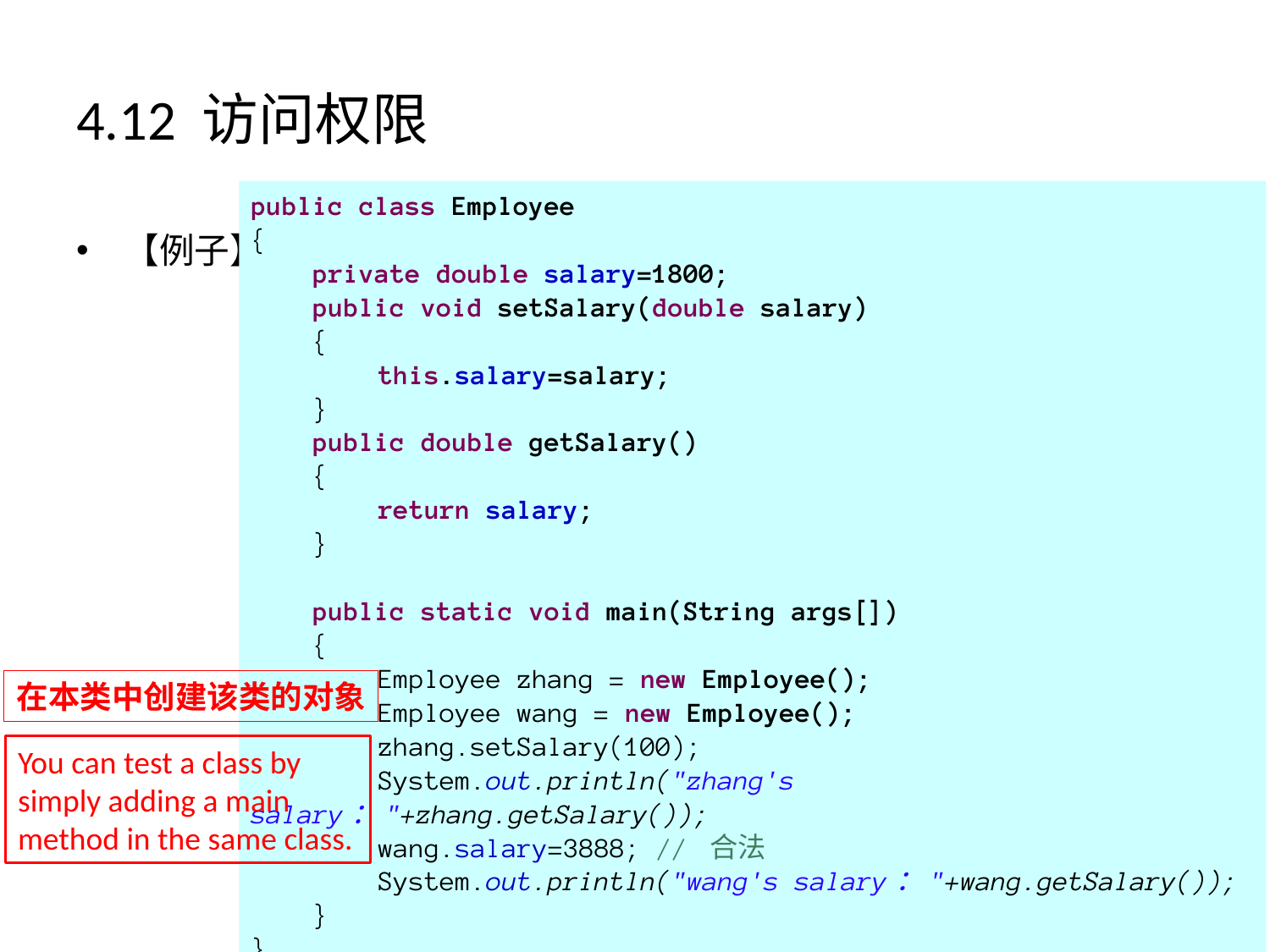

# 4.12 访问权限
public class Employee
{
    private double salary=1800;
    public void setSalary(double salary)
    {
	this.salary=salary;
    }
    public double getSalary()
    {
	return salary;
    }

    public static void main(String args[])
    {
	Employee zhang = new Employee();
	Employee wang = new Employee();
	zhang.setSalary(100);
	System.out.println("zhang's salary："+zhang.getSalary());
	wang.salary=3888; // 合法
	System.out.println("wang's salary："+wang.getSalary());
    }
}
【例子】
在本类中创建该类的对象
You can test a class by simply adding a main method in the same class.
84